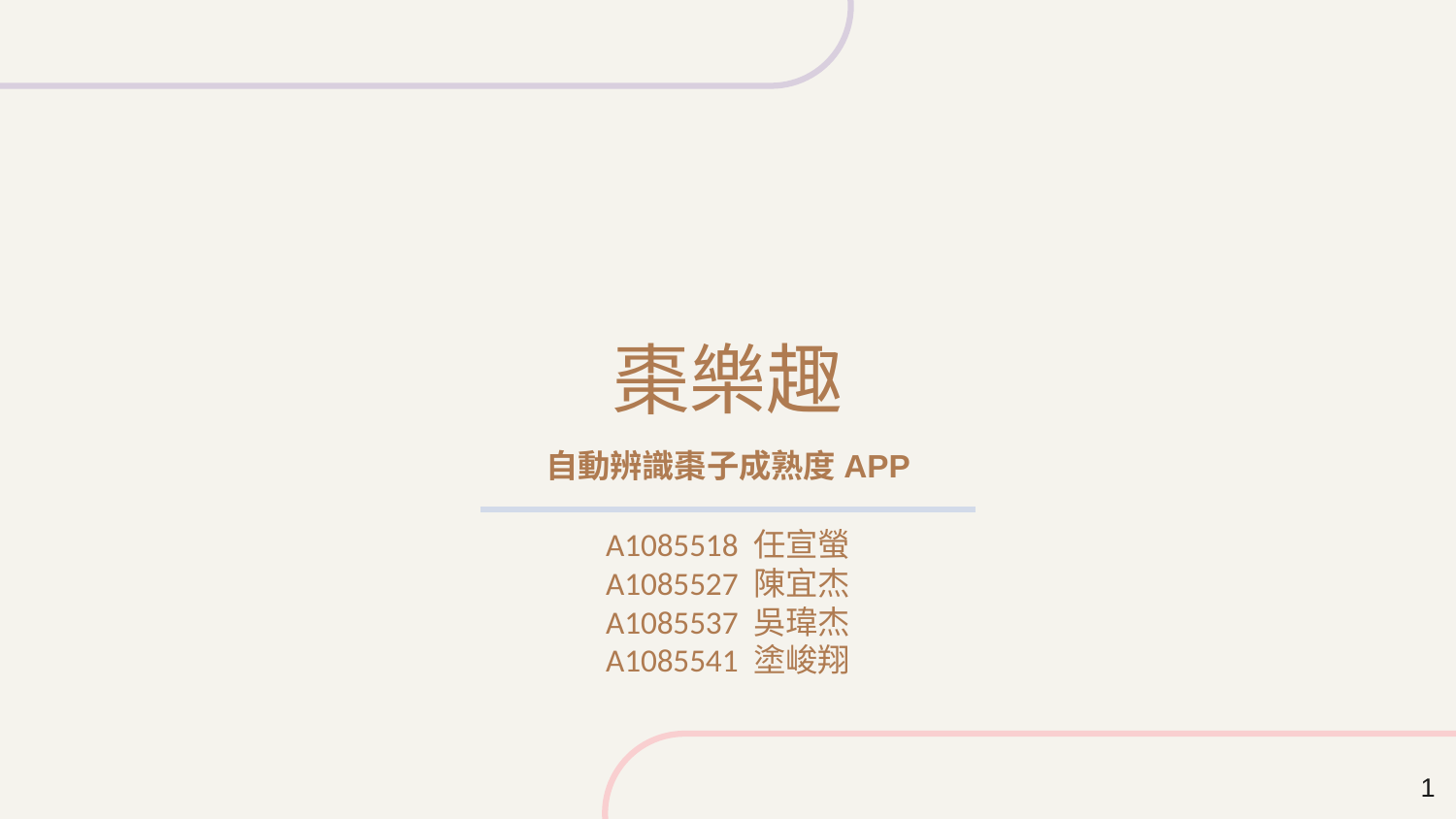

# 棗樂趣
自動辨識棗子成熟度APP
A1085518 任宣螢
A1085527 陳宜杰
A1085537 吳瑋杰
A1085541 塗峻翔
1